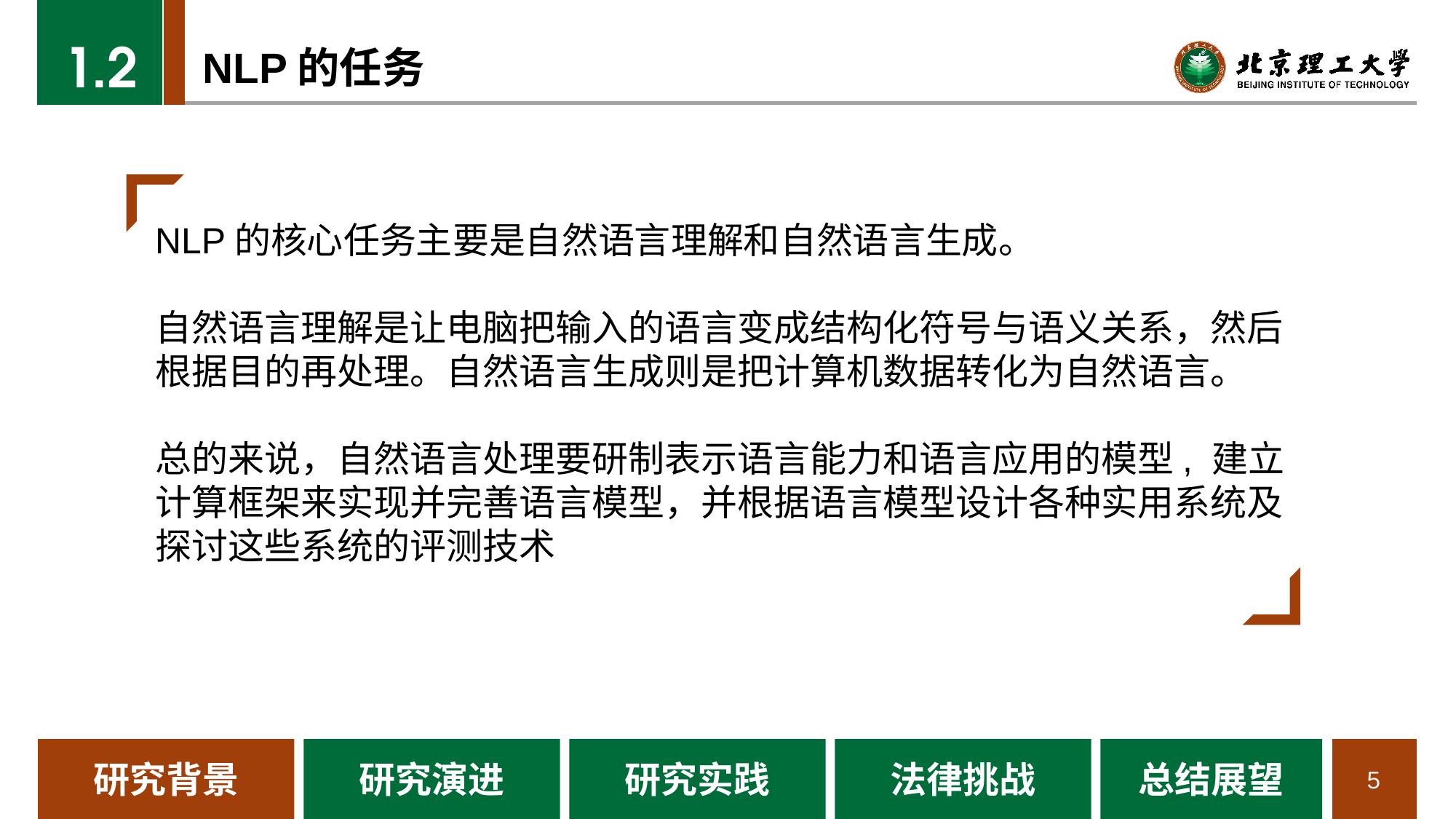

1.2
# NLP的任务

NLP的核心任务主要是自然语言理解和自然语言生成。

自然语言理解是让电脑把输入的语言变成结构化符号与语义关系，然后根据目的再处理。自然语言生成则是把计算机数据转化为自然语言。

总的来说，自然语言处理要研制表示语言能力和语言应用的模型, 建立计算框架来实现并完善语言模型，并根据语言模型设计各种实用系统及探讨这些系统的评测技术